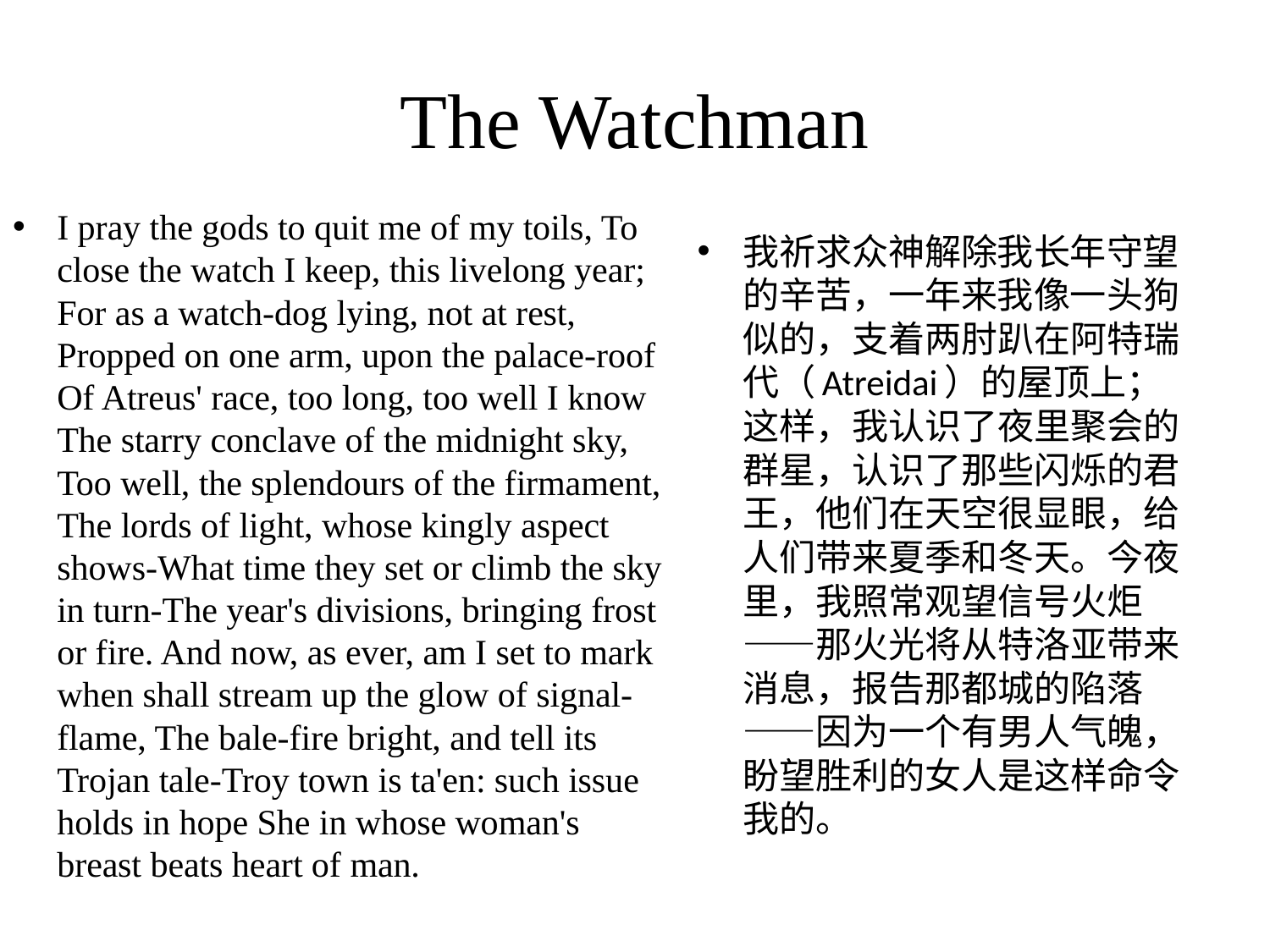

# The Watchman
I pray the gods to quit me of my toils, To close the watch I keep, this livelong year; For as a watch-dog lying, not at rest, Propped on one arm, upon the palace-roof Of Atreus' race, too long, too well I know The starry conclave of the midnight sky, Too well, the splendours of the firmament, The lords of light, whose kingly aspect shows-What time they set or climb the sky in turn-The year's divisions, bringing frost or fire. And now, as ever, am I set to mark when shall stream up the glow of signal-flame, The bale-fire bright, and tell its Trojan tale-Troy town is ta'en: such issue holds in hope She in whose woman's breast beats heart of man.
我祈求众神解除我长年守望的辛苦，一年来我像一头狗似的，支着两肘趴在阿特瑞代（Atreidai）的屋顶上；这样，我认识了夜里聚会的群星，认识了那些闪烁的君王，他们在天空很显眼，给人们带来夏季和冬天。今夜里，我照常观望信号火炬——那火光将从特洛亚带来消息，报告那都城的陷落——因为一个有男人气魄，盼望胜利的女人是这样命令我的。